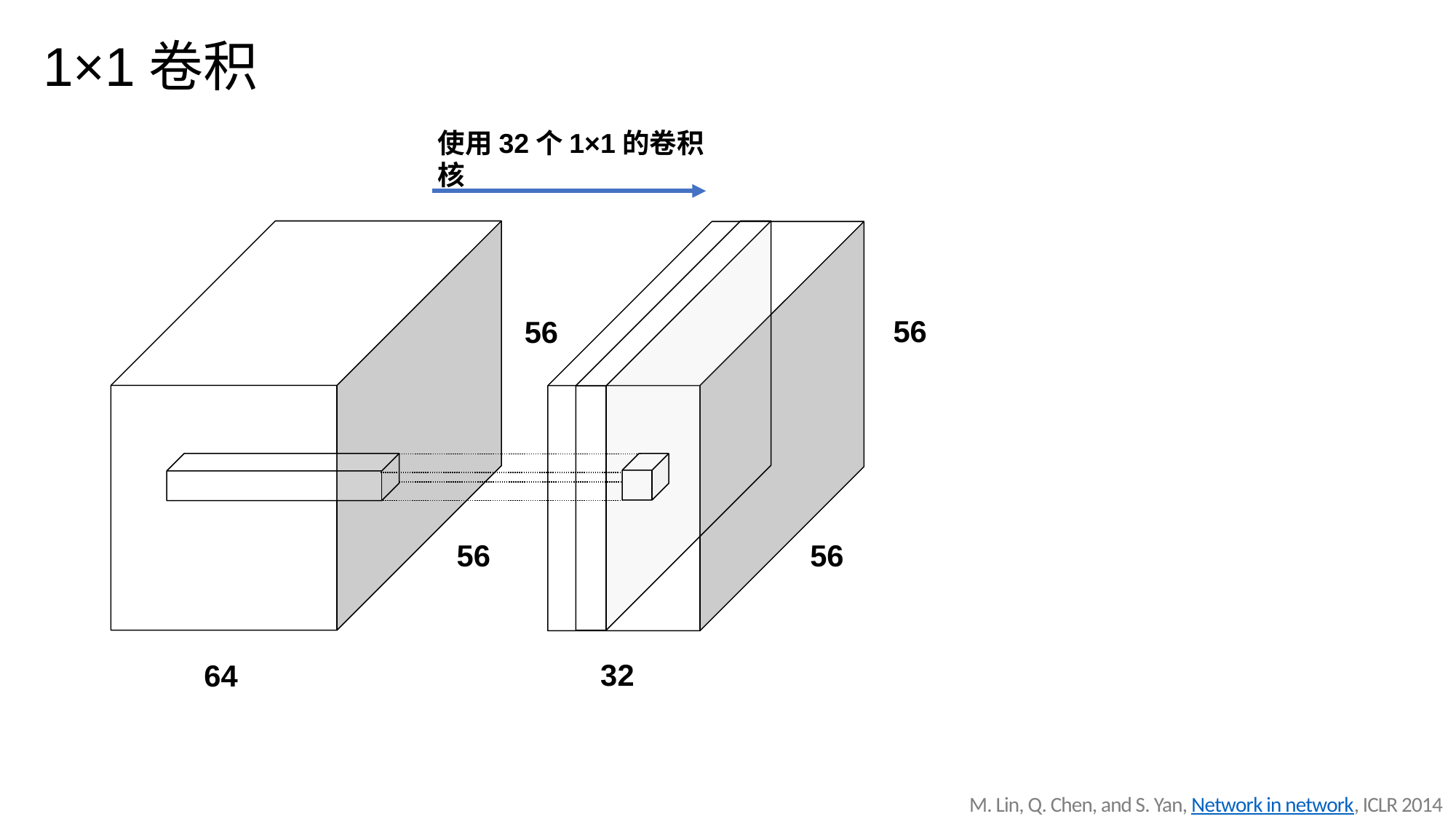

1×1卷积
使用32个1×1的卷积核

56
56
56
56
32
64
 M. Lin, Q. Chen, and S. Yan, Network in network, ICLR 2014